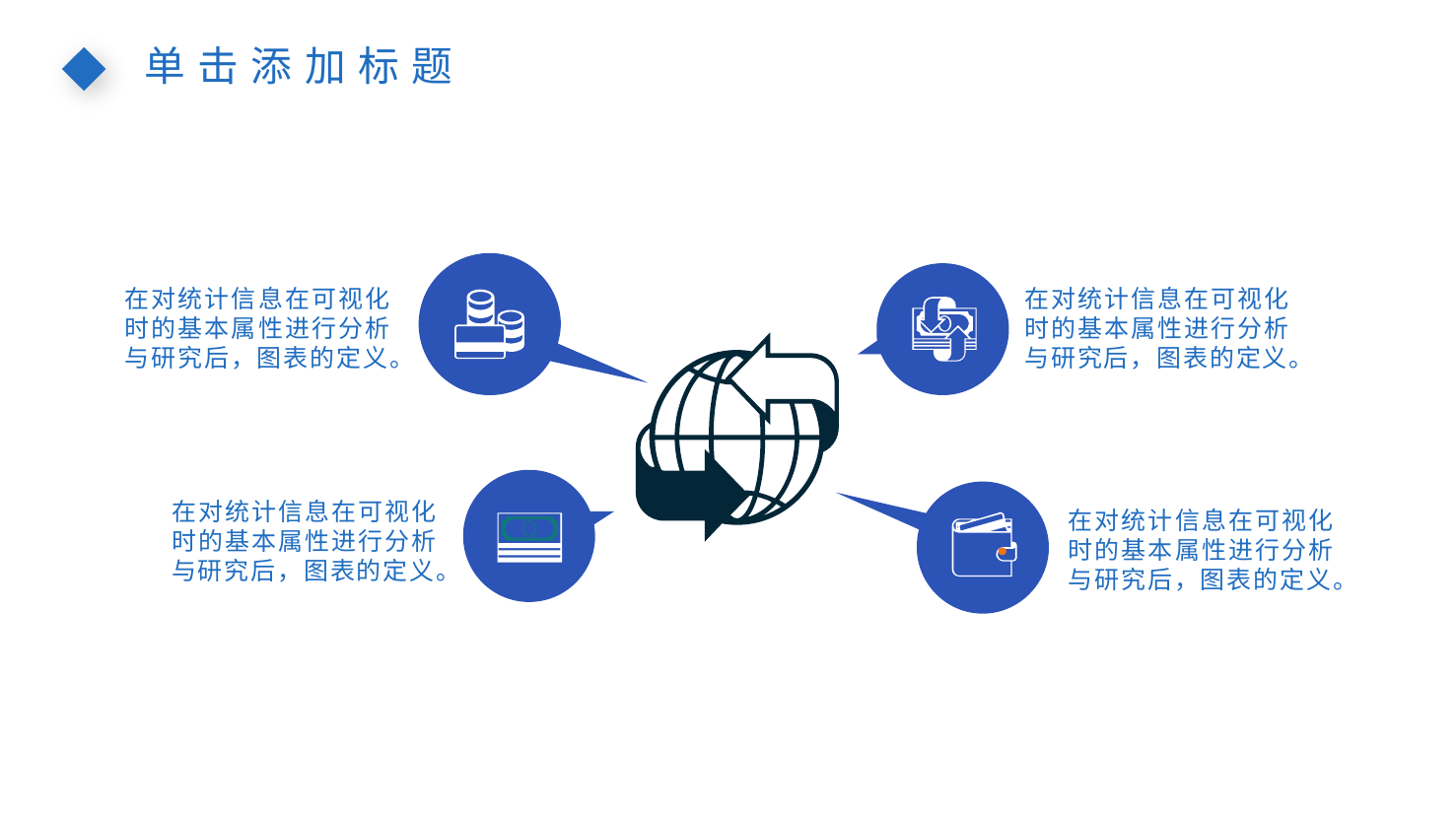

单击添加标题

在对统计信息在可视化时的基本属性进行分析与研究后，图表的定义。
在对统计信息在可视化时的基本属性进行分析与研究后，图表的定义。

在对统计信息在可视化时的基本属性进行分析与研究后，图表的定义。
在对统计信息在可视化时的基本属性进行分析与研究后，图表的定义。